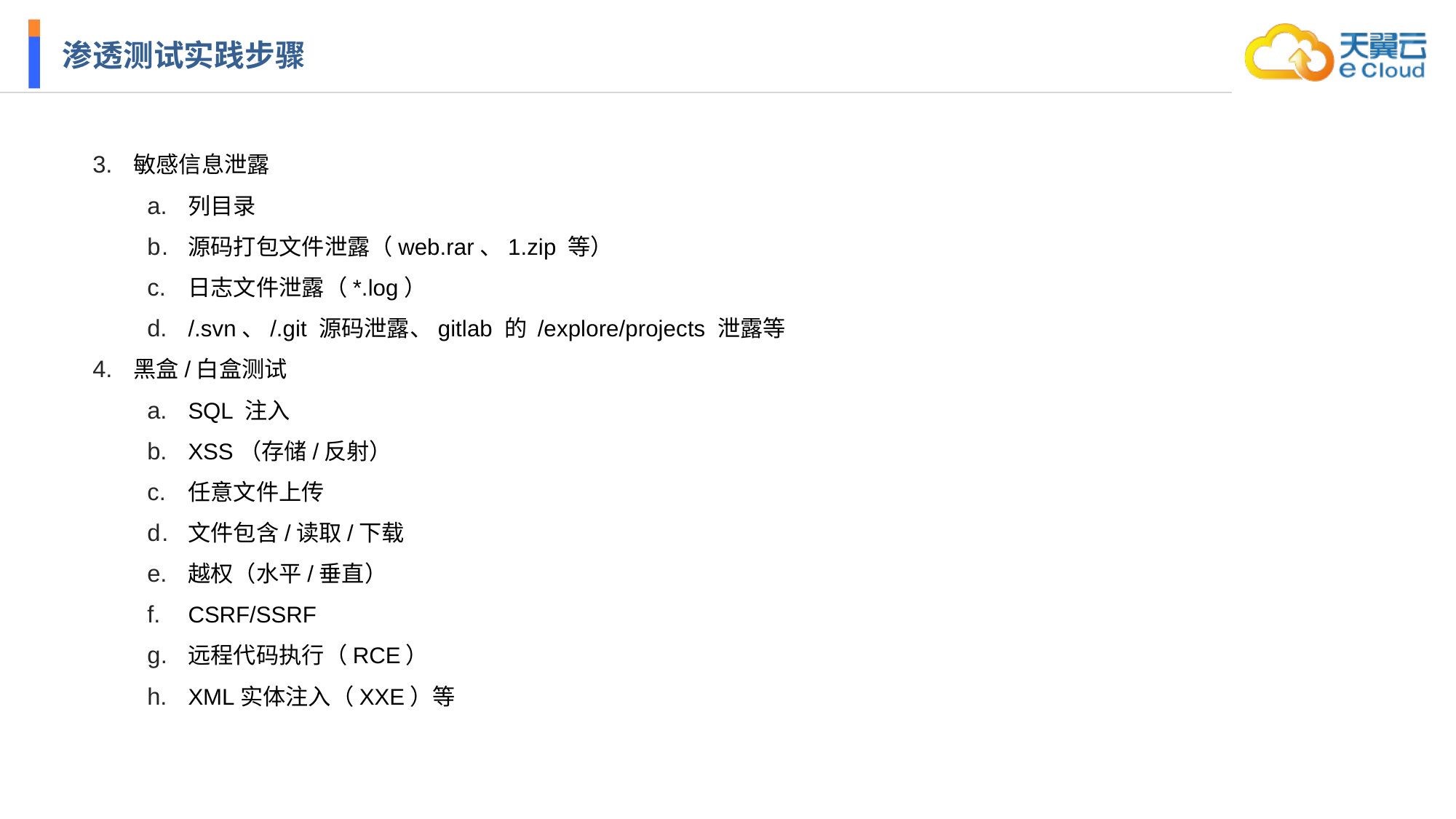

# 渗透测试实践步骤
敏感信息泄露
列目录
源码打包文件泄露（web.rar、1.zip 等）
日志文件泄露（*.log）
/.svn、/.git 源码泄露、gitlab 的 /explore/projects 泄露等
黑盒/白盒测试
SQL 注入
XSS（存储/反射）
任意文件上传
文件包含/读取/下载
越权（水平/垂直）
CSRF/SSRF
远程代码执行（RCE）
XML实体注入（XXE）等